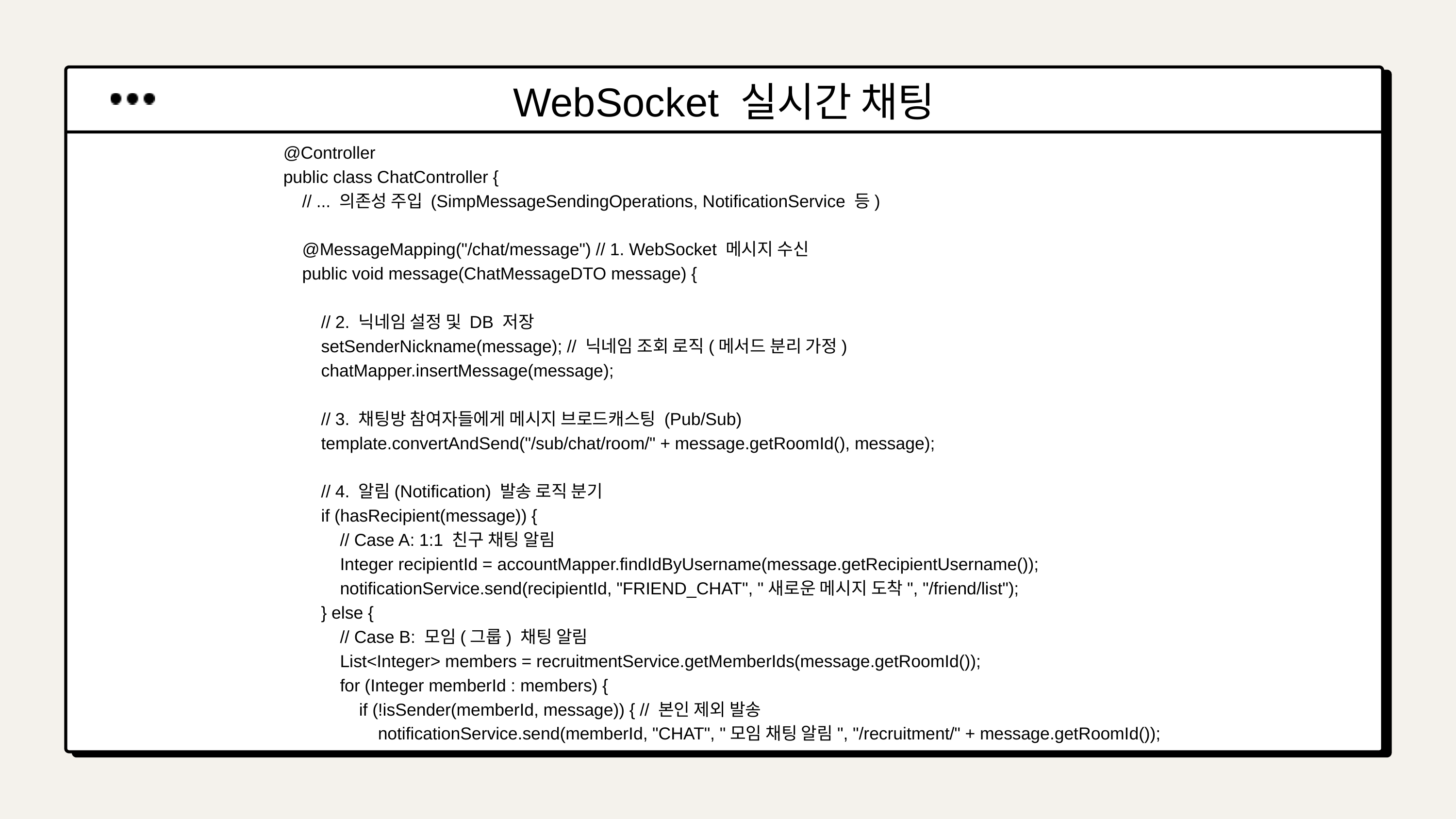

WebSocket 실시간 채팅

@Controller
public class ChatController {
    // ... 의존성 주입 (SimpMessageSendingOperations, NotificationService 등)

    @MessageMapping("/chat/message") // 1. WebSocket 메시지 수신
    public void message(ChatMessageDTO message) {

        // 2. 닉네임 설정 및 DB 저장
        setSenderNickname(message); // 닉네임 조회 로직(메서드 분리 가정)
        chatMapper.insertMessage(message);

        // 3. 채팅방 참여자들에게 메시지 브로드캐스팅 (Pub/Sub)
        template.convertAndSend("/sub/chat/room/" + message.getRoomId(), message);

        // 4. 알림(Notification) 발송 로직 분기
        if (hasRecipient(message)) {
            // Case A: 1:1 친구 채팅 알림
            Integer recipientId = accountMapper.findIdByUsername(message.getRecipientUsername());
            notificationService.send(recipientId, "FRIEND_CHAT", "새로운 메시지 도착", "/friend/list");
        } else {
            // Case B: 모임(그룹) 채팅 알림
            List<Integer> members = recruitmentService.getMemberIds(message.getRoomId());
            for (Integer memberId : members) {
                if (!isSender(memberId, message)) { // 본인 제외 발송
                    notificationService.send(memberId, "CHAT", "모임 채팅 알림", "/recruitment/" + message.getRoomId());